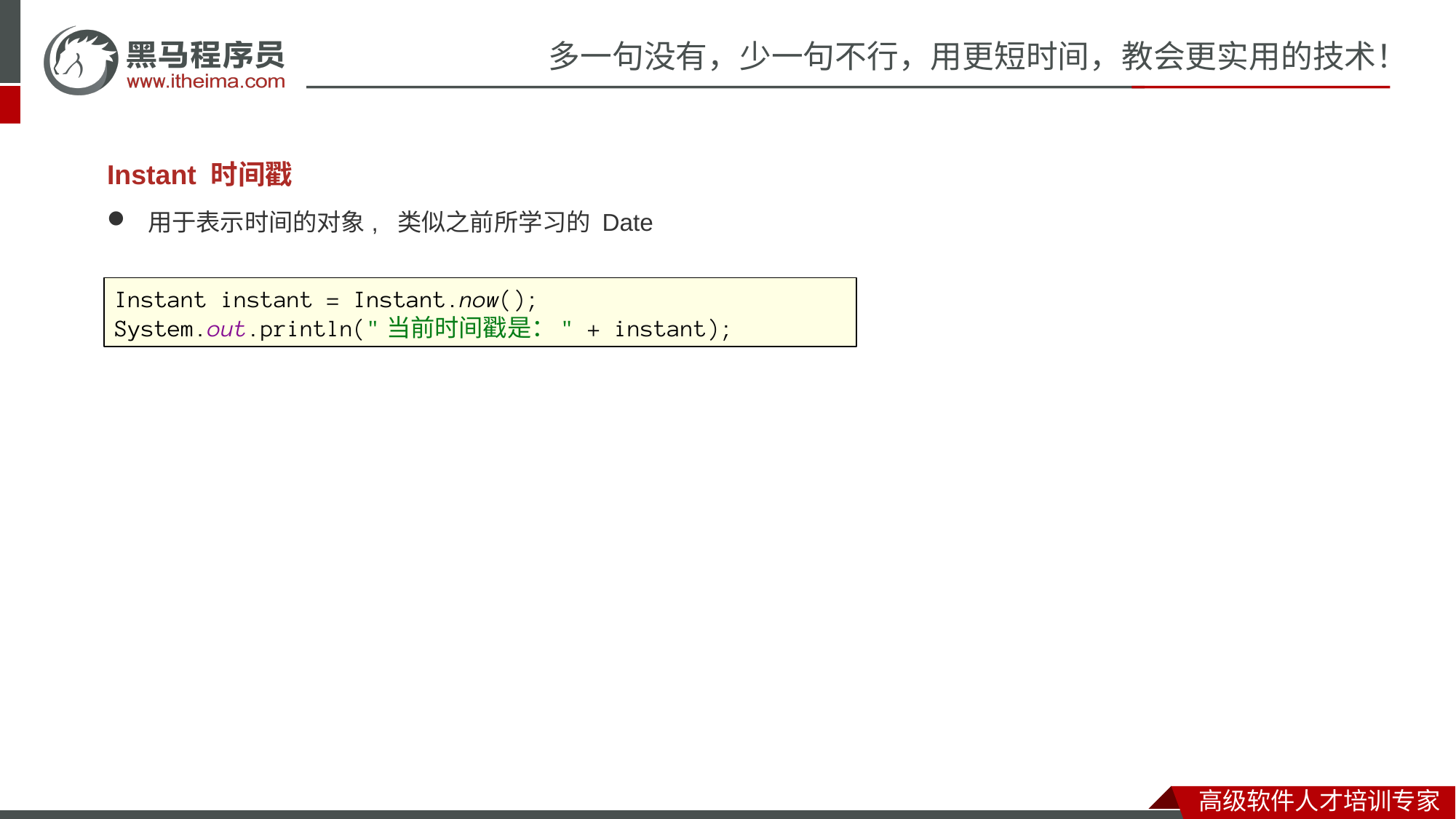

Instant 时间戳
用于表示时间的对象,  类似之前所学习的 Date
Instant instant = Instant.now();
System.out.println("当前时间戳是：" + instant);